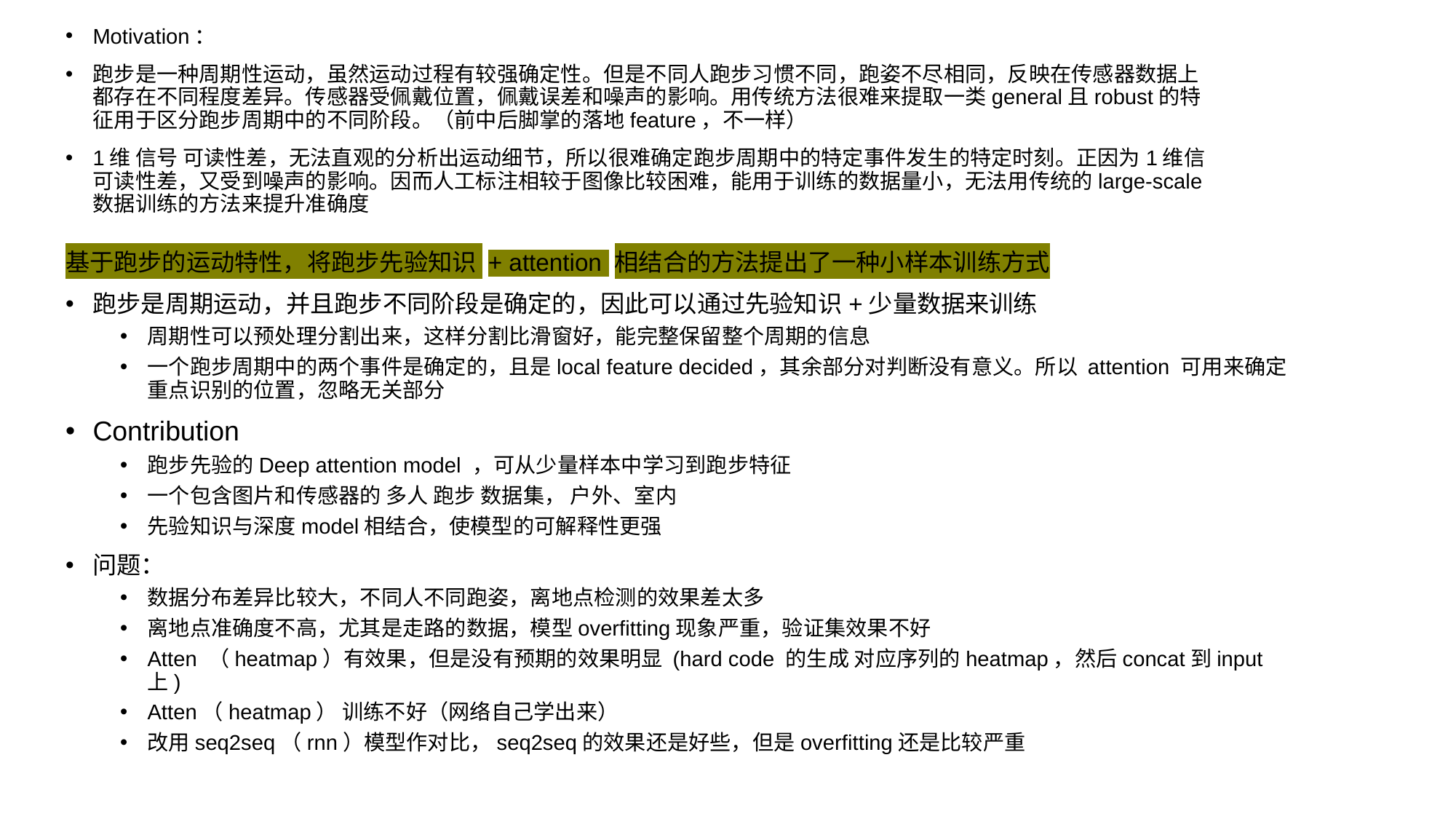

Motivation：
跑步是一种周期性运动，虽然运动过程有较强确定性。但是不同人跑步习惯不同，跑姿不尽相同，反映在传感器数据上都存在不同程度差异。传感器受佩戴位置，佩戴误差和噪声的影响。用传统方法很难来提取一类general且robust的特征用于区分跑步周期中的不同阶段。（前中后脚掌的落地feature，不一样）
1维 信号 可读性差，无法直观的分析出运动细节，所以很难确定跑步周期中的特定事件发生的特定时刻。正因为1维信可读性差，又受到噪声的影响。因而人工标注相较于图像比较困难，能用于训练的数据量小，无法用传统的large-scale数据训练的方法来提升准确度

基于跑步的运动特性，将跑步先验知识 + attention 相结合的方法提出了一种小样本训练方式
跑步是周期运动，并且跑步不同阶段是确定的，因此可以通过先验知识+少量数据来训练
周期性可以预处理分割出来，这样分割比滑窗好，能完整保留整个周期的信息
一个跑步周期中的两个事件是确定的，且是local feature decided，其余部分对判断没有意义。所以 attention 可用来确定重点识别的位置，忽略无关部分
Contribution
跑步先验的Deep attention model ，可从少量样本中学习到跑步特征
一个包含图片和传感器的 多人 跑步 数据集， 户外、室内
先验知识与深度model相结合，使模型的可解释性更强
问题：
数据分布差异比较大，不同人不同跑姿，离地点检测的效果差太多
离地点准确度不高，尤其是走路的数据，模型overfitting现象严重，验证集效果不好
Atten （heatmap）有效果，但是没有预期的效果明显 (hard code 的生成 对应序列的heatmap，然后concat到input上)
Atten（heatmap） 训练不好（网络自己学出来）
改用seq2seq（rnn）模型作对比，seq2seq的效果还是好些，但是overfitting还是比较严重